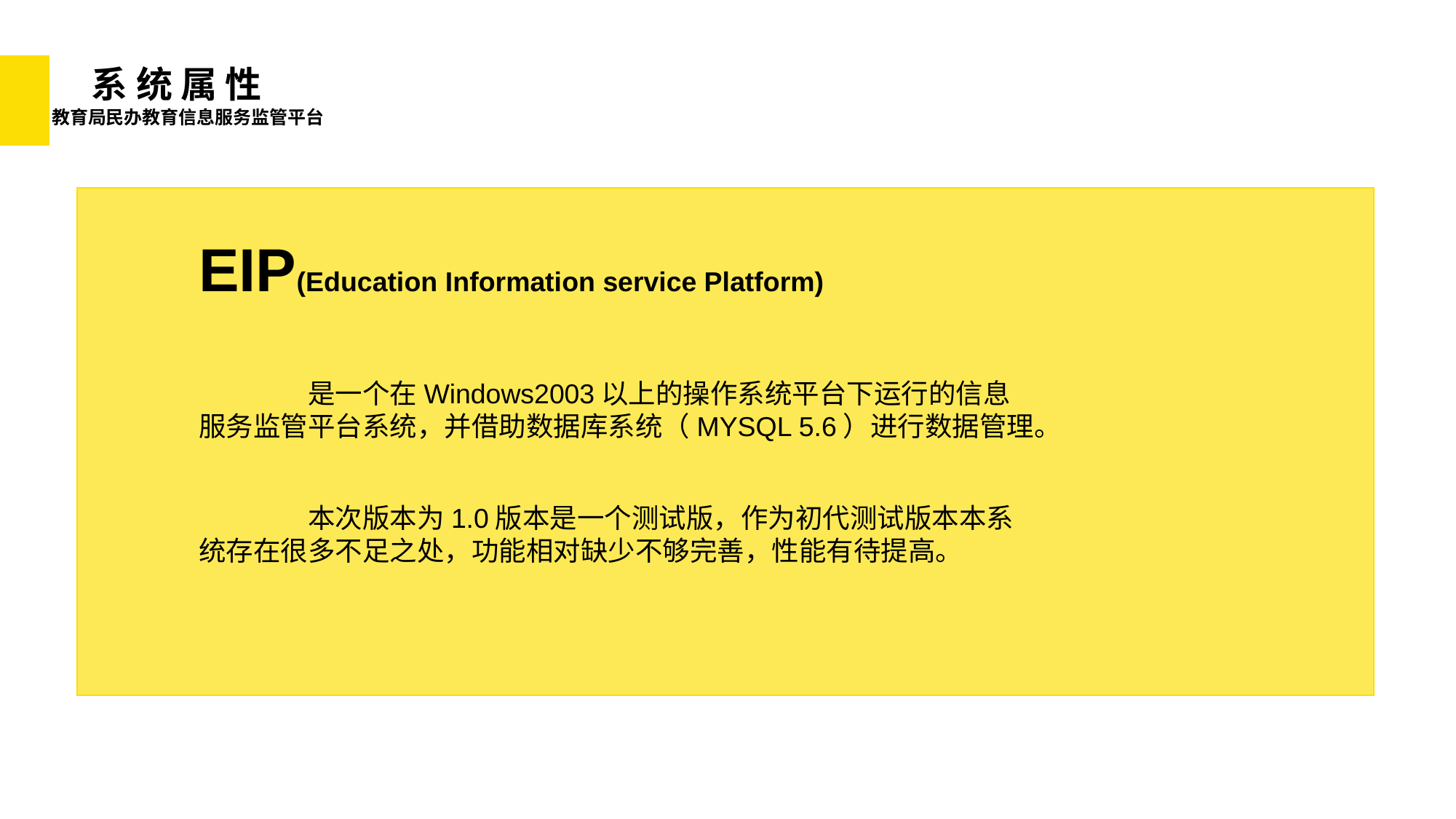

系 统 属 性
教育局民办教育信息服务监管平台

EIP(Education Information service Platform)

	是一个在Windows2003以上的操作系统平台下运行的信息服务监管平台系统，并借助数据库系统（MYSQL 5.6）进行数据管理。

	本次版本为1.0版本是一个测试版，作为初代测试版本本系统存在很多不足之处，功能相对缺少不够完善，性能有待提高。